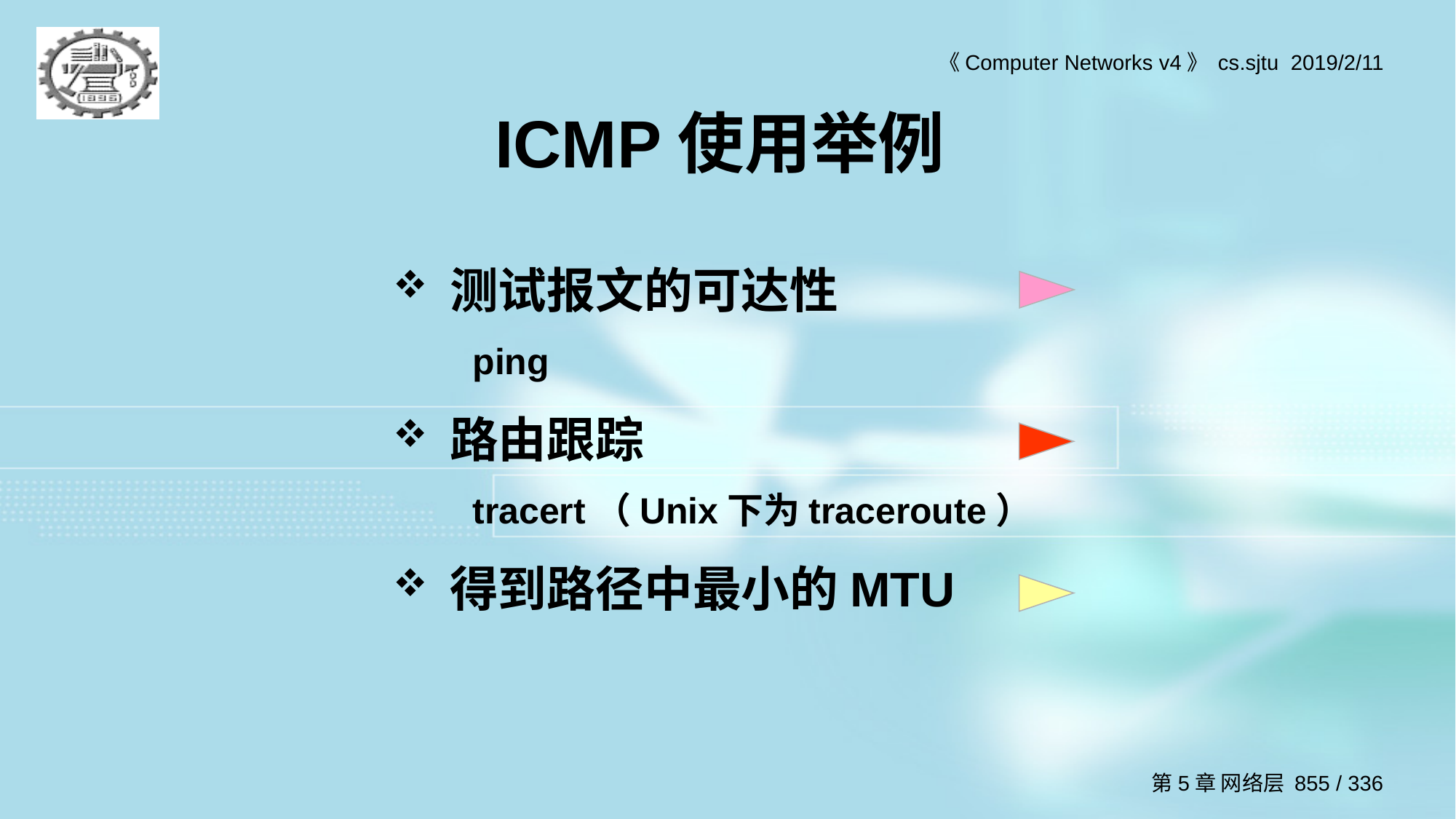

# ICMP使用举例
测试报文的可达性
ping
路由跟踪
tracert（Unix下为traceroute）
得到路径中最小的MTU